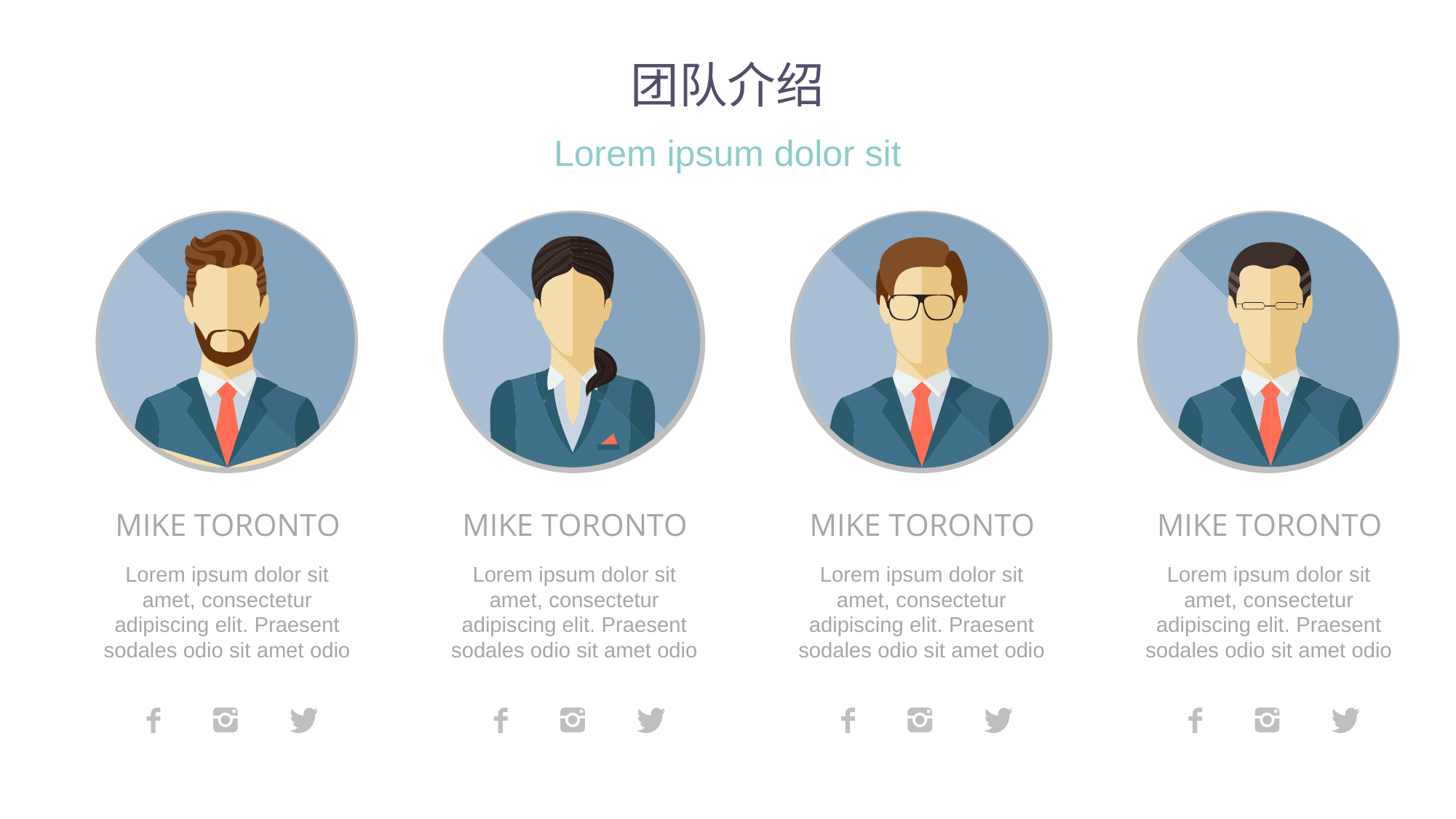

团队介绍
Lorem ipsum dolor sit

MIKE TORONTO
Lorem ipsum dolor sit amet, consectetur adipiscing elit. Praesent sodales odio sit amet odio

MIKE TORONTO
Lorem ipsum dolor sit amet, consectetur adipiscing elit. Praesent sodales odio sit amet odio

MIKE TORONTO
Lorem ipsum dolor sit amet, consectetur adipiscing elit. Praesent sodales odio sit amet odio

MIKE TORONTO
Lorem ipsum dolor sit amet, consectetur adipiscing elit. Praesent sodales odio sit amet odio